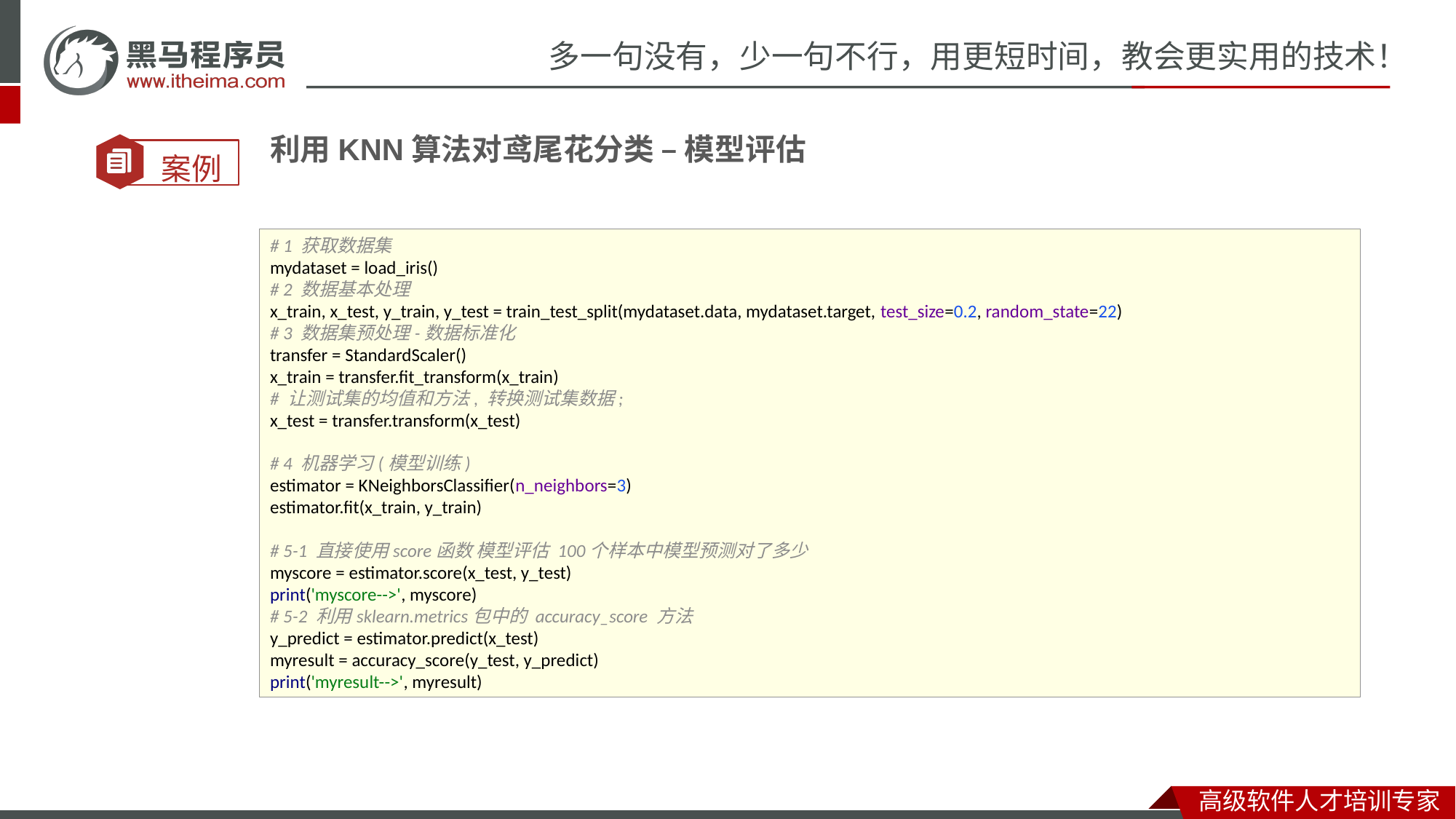

利用KNN算法对鸢尾花分类 – 模型评估
# 1 获取数据集 mydataset = load_iris() # 2 数据基本处理 x_train, x_test, y_train, y_test = train_test_split(mydataset.data, mydataset.target, test_size=0.2, random_state=22) # 3 数据集预处理-数据标准化 transfer = StandardScaler() x_train = transfer.fit_transform(x_train) # 让测试集的均值和方法, 转换测试集数据; x_test = transfer.transform(x_test) # 4 机器学习(模型训练) estimator = KNeighborsClassifier(n_neighbors=3) estimator.fit(x_train, y_train) # 5-1 直接使用score函数 模型评估 100个样本中模型预测对了多少 myscore = estimator.score(x_test, y_test) print('myscore-->', myscore) # 5-2 利用sklearn.metrics包中的 accuracy_score 方法
y_predict = estimator.predict(x_test)
myresult = accuracy_score(y_test, y_predict)
print('myresult-->', myresult)